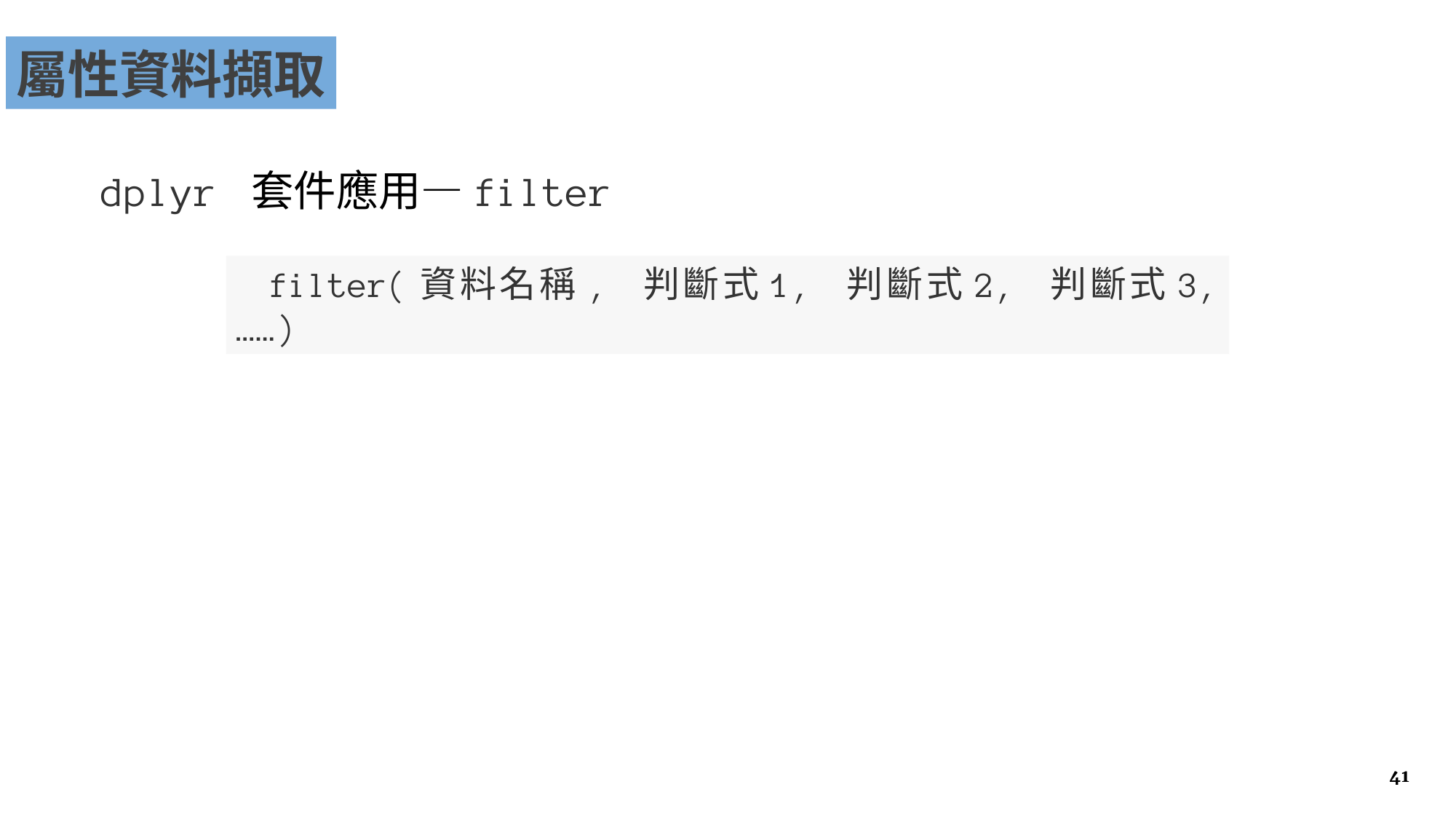

屬性資料擷取
dplyr 套件應用—filter
filter(資料名稱, 判斷式1, 判斷式2, 判斷式3, ……)
41